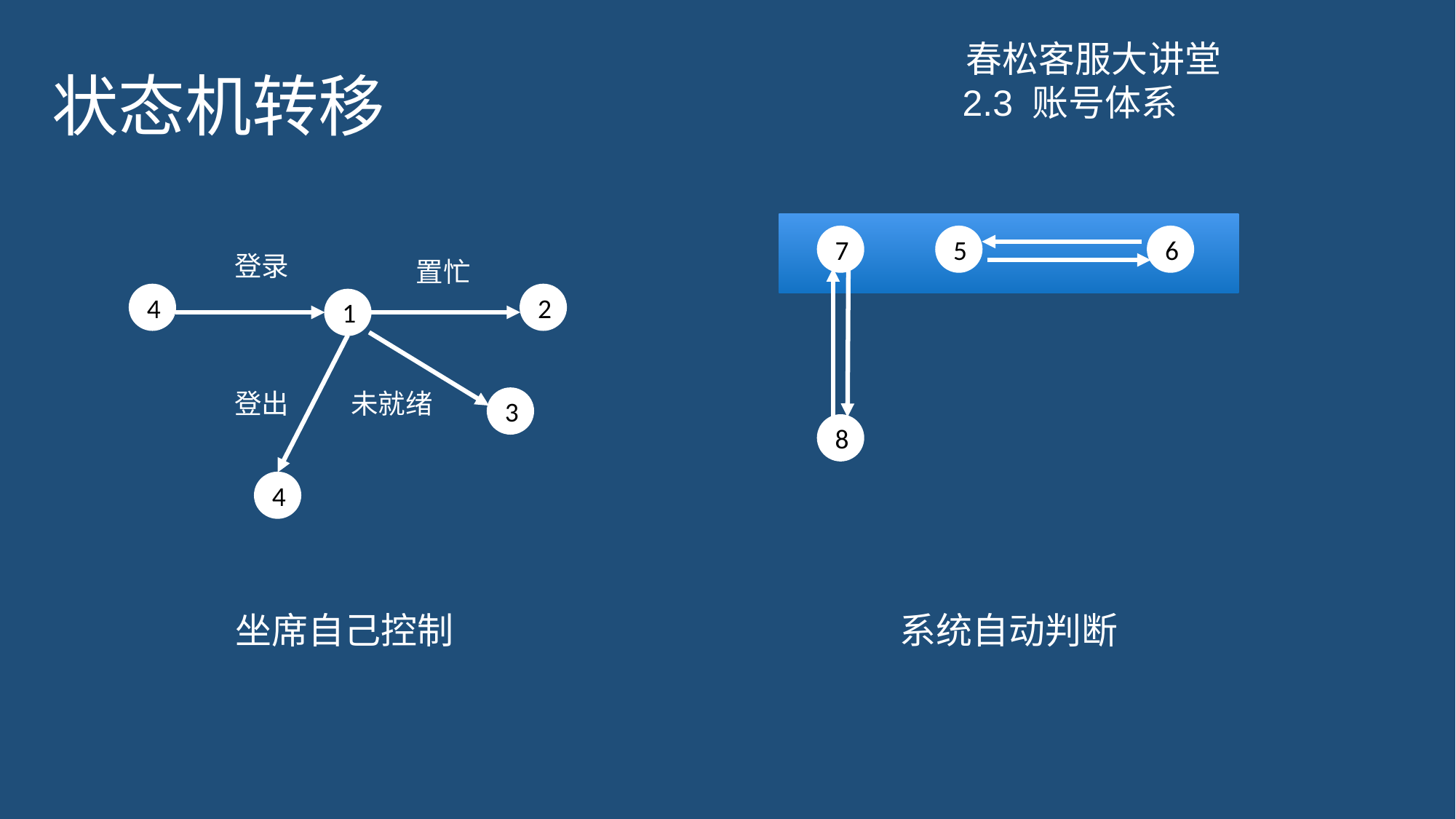

# 状态机转移
春松客服大讲堂
2.3 账号体系

7
5
6
登录
置忙
4
2
1
登出
未就绪
3
8
4
系统自动判断
坐席自己控制